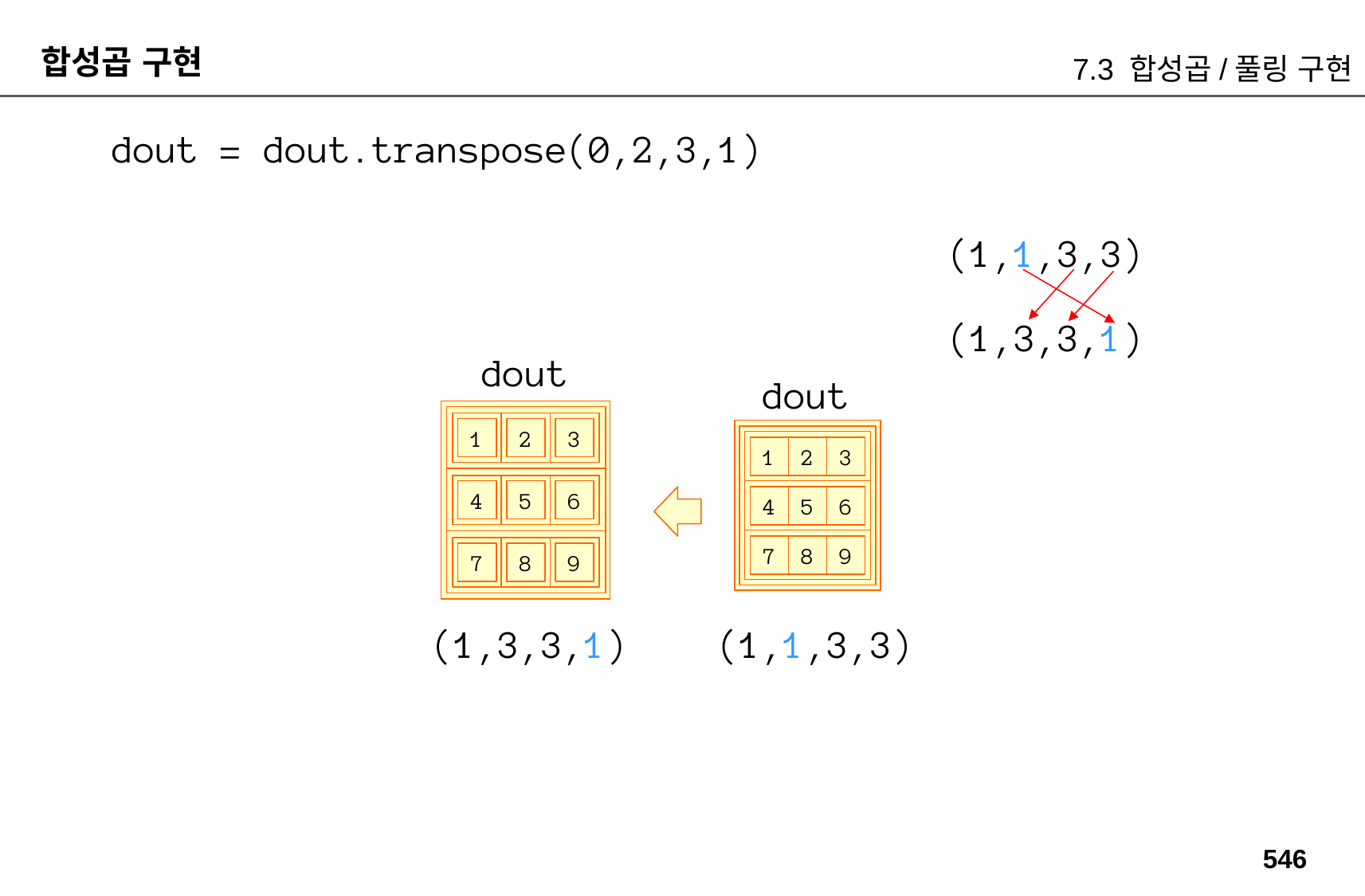

합성곱 구현
7.3 합성곱/풀링 구현
dout = dout.transpose(0,2,3,1)
(1,1,3,3)
(1,3,3,1)
dout
dout

1
2
3

1
2
3

4
5
6

4
5
6

7
8
9

7
8
9
(1,3,3,1)
(1,1,3,3)